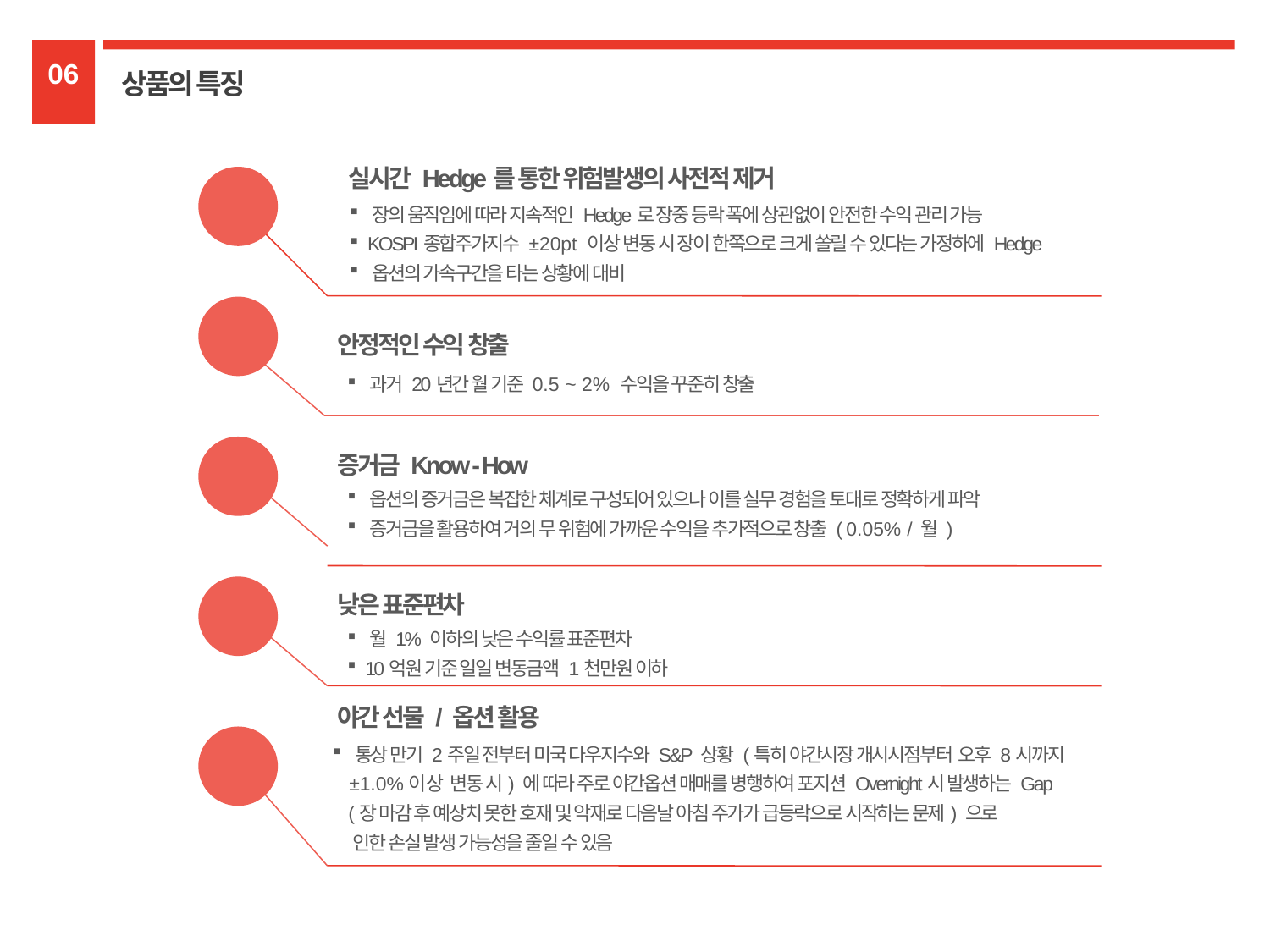

06
상품의 특징
실시간 Hedge를 통한 위험발생의 사전적 제거

  장의 움직임에 따라 지속적인 Hedge로 장중 등락 폭에 상관없이 안전한 수익 관리 가능
  KOSPI종합주가지수 ±20pt 이상 변동 시 장이 한쪽으로 크게 쏠릴 수 있다는 가정하에 Hedge
  옵션의 가속구간을 타는 상황에 대비

안정적인 수익 창출
  과거 20년간 월 기준 0.5 ~ 2% 수익을 꾸준히 창출

증거금 Know - How
  옵션의 증거금은 복잡한 체계로 구성되어 있으나 이를 실무 경험을 토대로 정확하게 파악
  증거금을 활용하여 거의 무 위험에 가까운 수익을 추가적으로 창출 ( 0.05% / 월 )

낮은 표준편차
  월 1% 이하의 낮은 수익률 표준편차
  10억원 기준 일일 변동금액 1천만원 이하
야간 선물 / 옵션 활용

  통상 만기 2주일 전부터 미국 다우지수와 S&P 상황 (특히 야간시장 개시시점부터  오후 8시까지
   ±1.0%이상 변동 시) 에 따라 주로 야간옵션 매매를 병행하여 포지션 Overnight시 발생하는 Gap
    (장 마감 후 예상치 못한 호재 및 악재로 다음날 아침 주가가 급등락으로 시작하는 문제) 으로
    인한 손실 발생 가능성을 줄일 수 있음